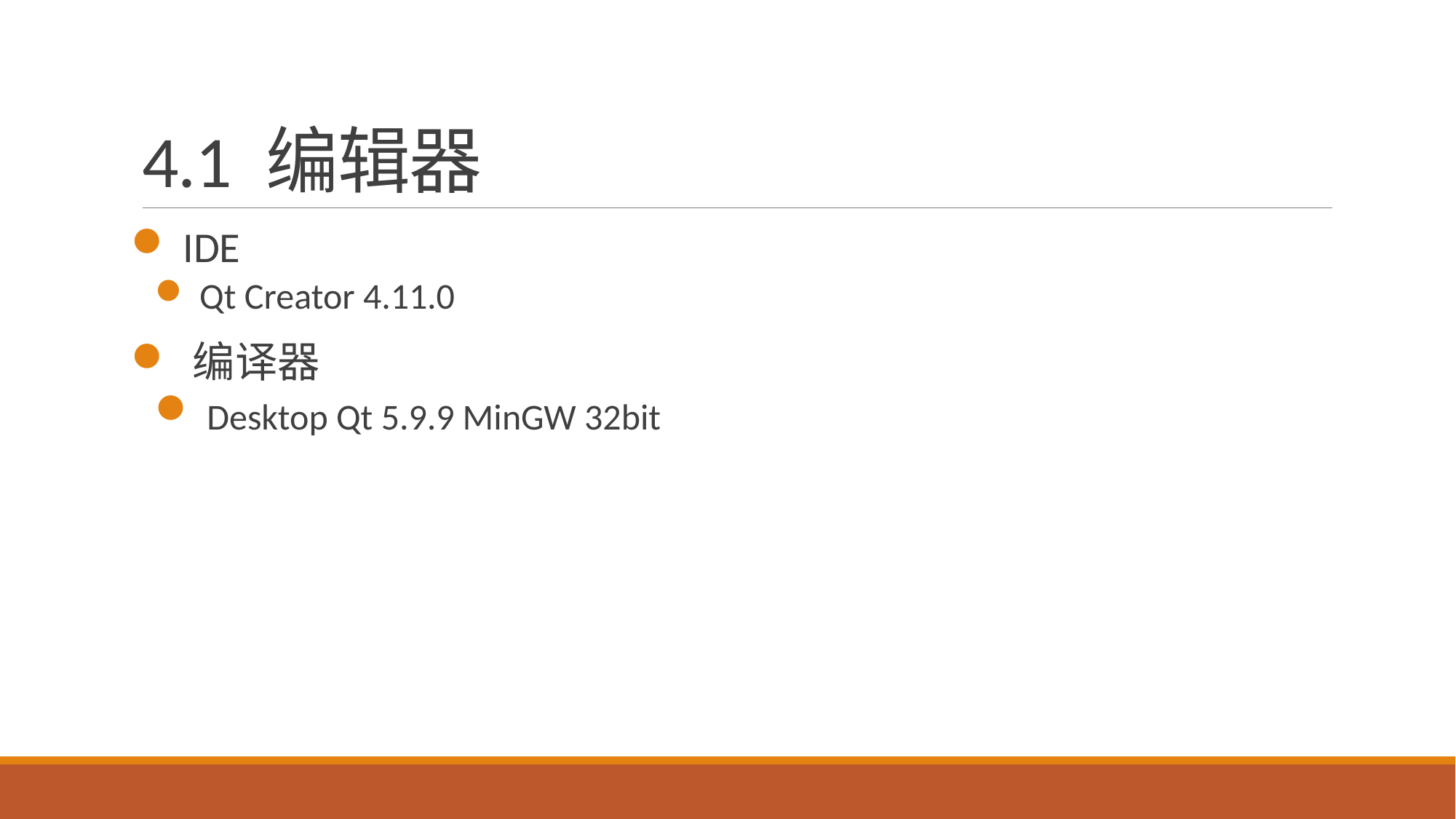

# 4.1 编辑器
 IDE
 Qt Creator 4.11.0
 编译器
 Desktop Qt 5.9.9 MinGW 32bit